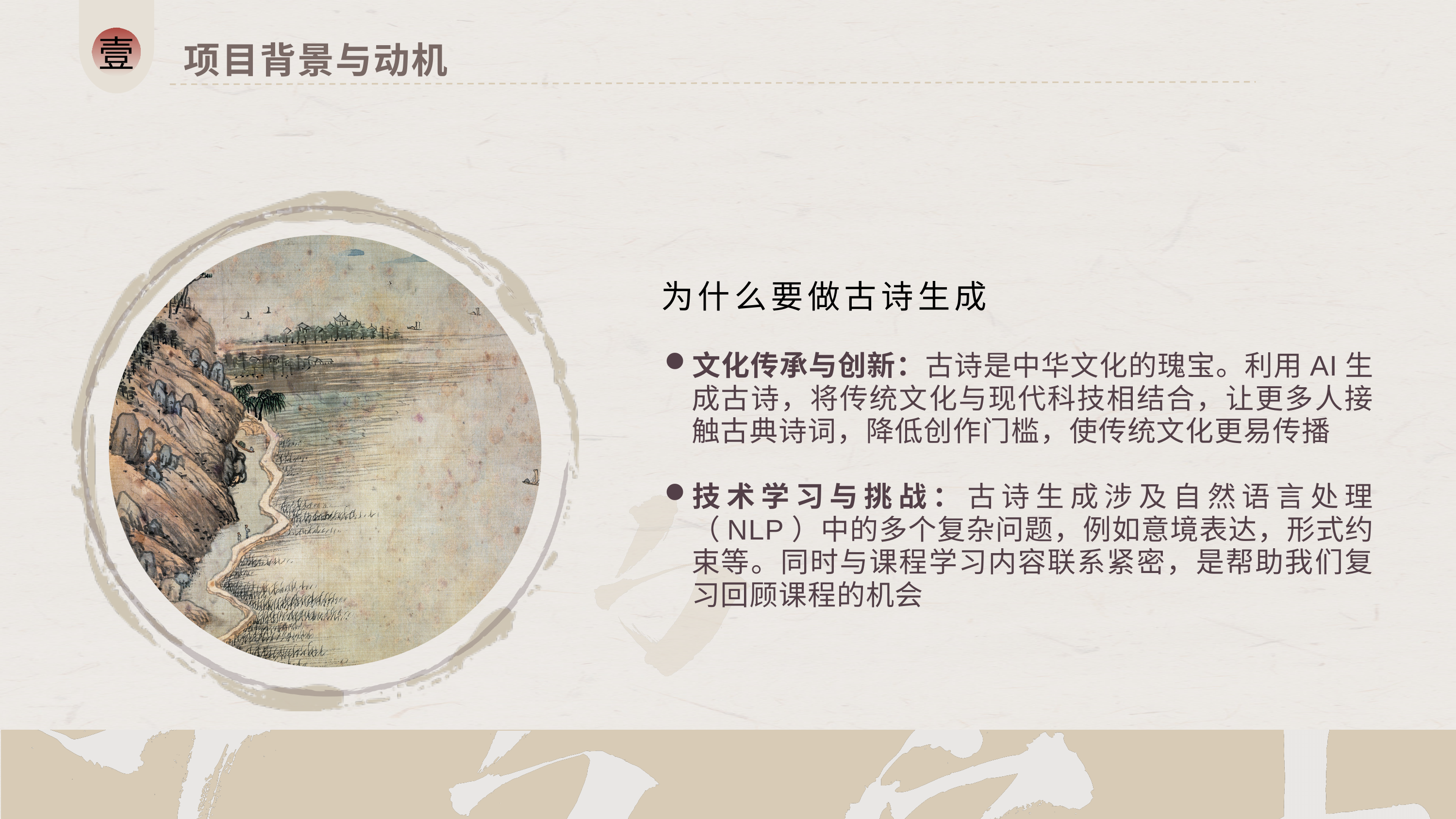

壹
项目背景与动机

为什么要做古诗⽣成
文化传承与创新：古诗是中华文化的瑰宝。利用AI生成古诗，将传统文化与现代科技相结合，让更多人接触古典诗词，降低创作门槛，使传统文化更易传播

技术学习与挑战：古诗生成涉及自然语言处理（NLP）中的多个复杂问题，例如意境表达，形式约束等。同时与课程学习内容联系紧密，是帮助我们复习回顾课程的机会